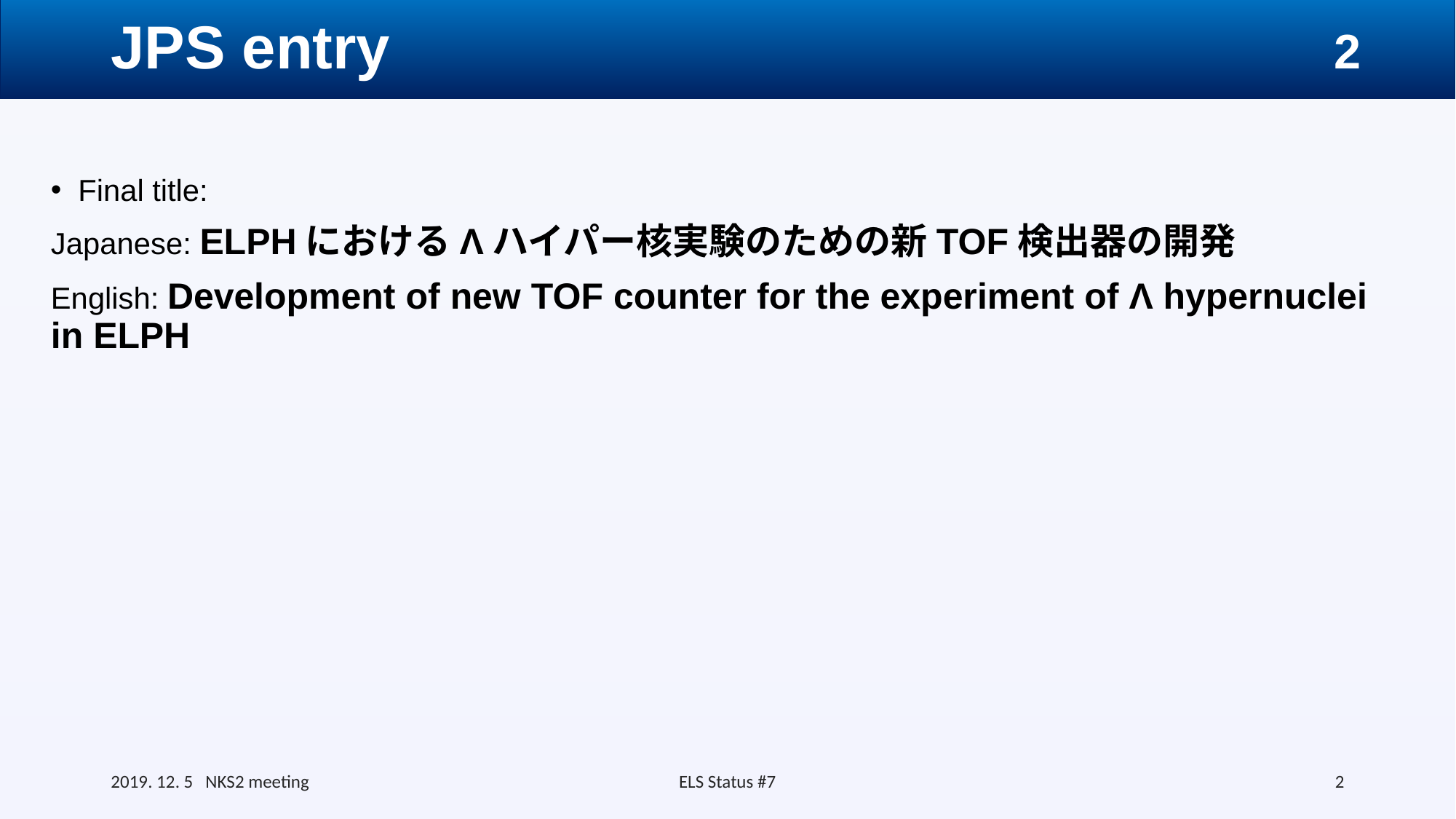

# JPS entry
Final title:
Japanese: ELPHにおけるΛハイパー核実験のための新TOF検出器の開発
English: Development of new TOF counter for the experiment of Λ hypernuclei in ELPH
2019. 12. 5   NKS2 meeting
ELS Status #7
2